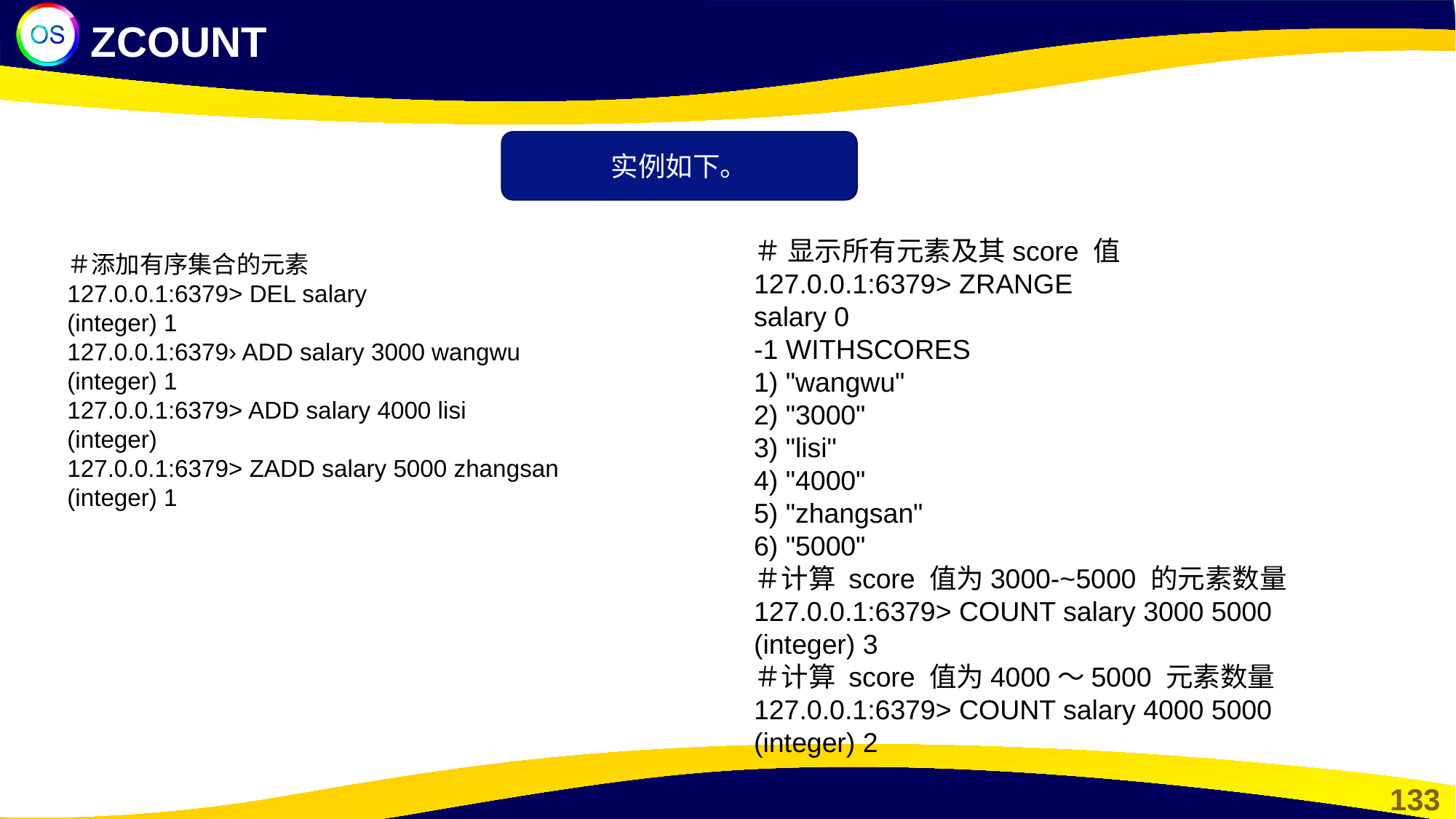

ZCOUNT
实例如下。
＃ 显示所有元素及其score 值
127.0.0.1:6379> ZRANGE
salary 0
-1 WITHSCORES
1) "wangwu"
2) "3000"
3) "lisi"
4) "4000"
5) "zhangsan"
6) "5000"
＃计算 score 值为3000-~5000 的元素数量
127.0.0.1:6379> COUNT salary 3000 5000
(integer) 3
＃计算 score 值为4000～5000 元素数量
127.0.0.1:6379> COUNT salary 4000 5000
(integer) 2
＃添加有序集合的元素
127.0.0.1:6379> DEL salary
(integer) 1
127.0.0.1:6379› ADD salary 3000 wangwu
(integer) 1
127.0.0.1:6379> ADD salary 4000 lisi
(integer)
127.0.0.1:6379> ZADD salary 5000 zhangsan
(integer) 1